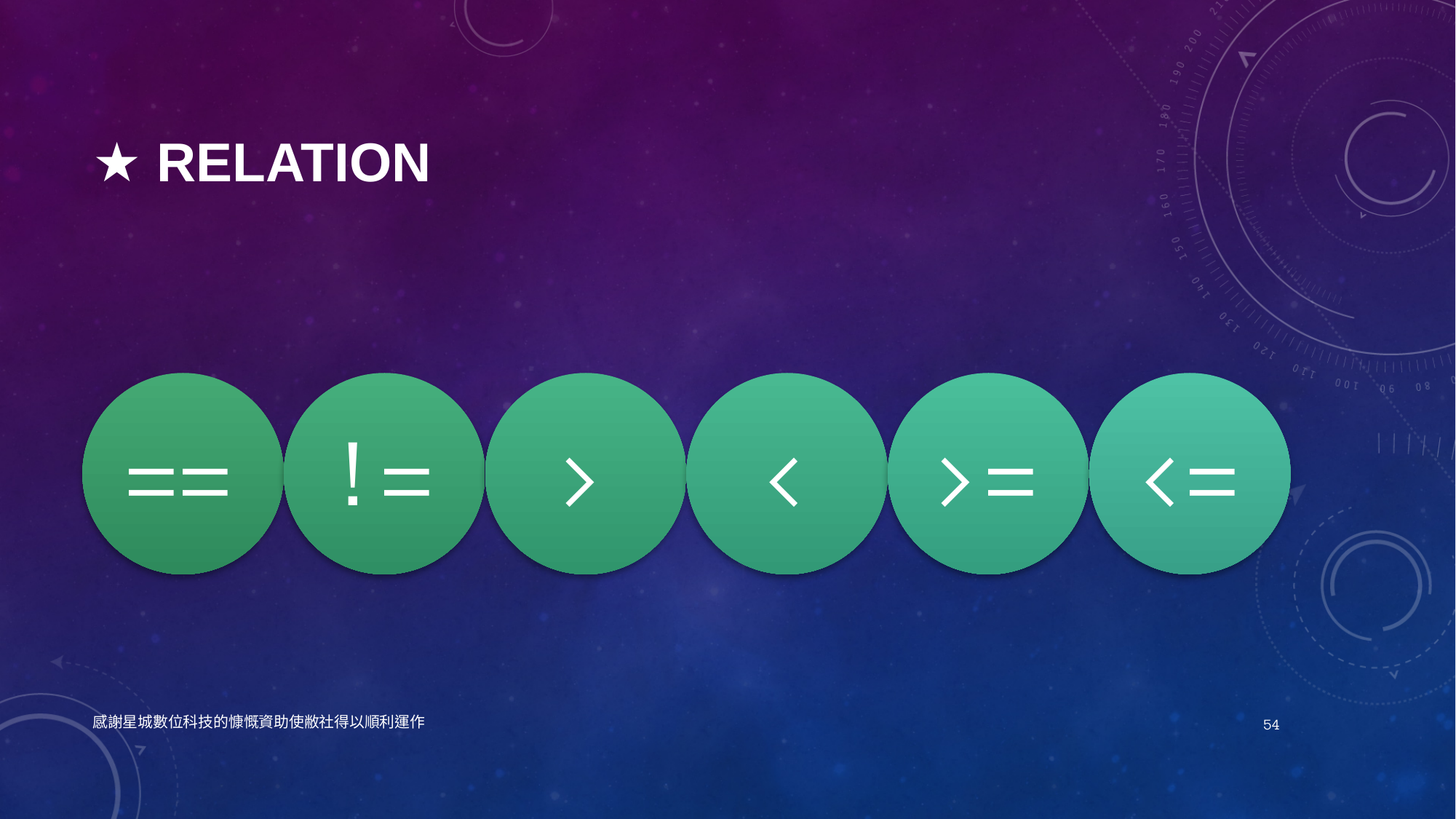

# ★ Relation
==
!=
>
<
>=
<=
感謝星城數位科技的慷慨資助使敝社得以順利運作
54